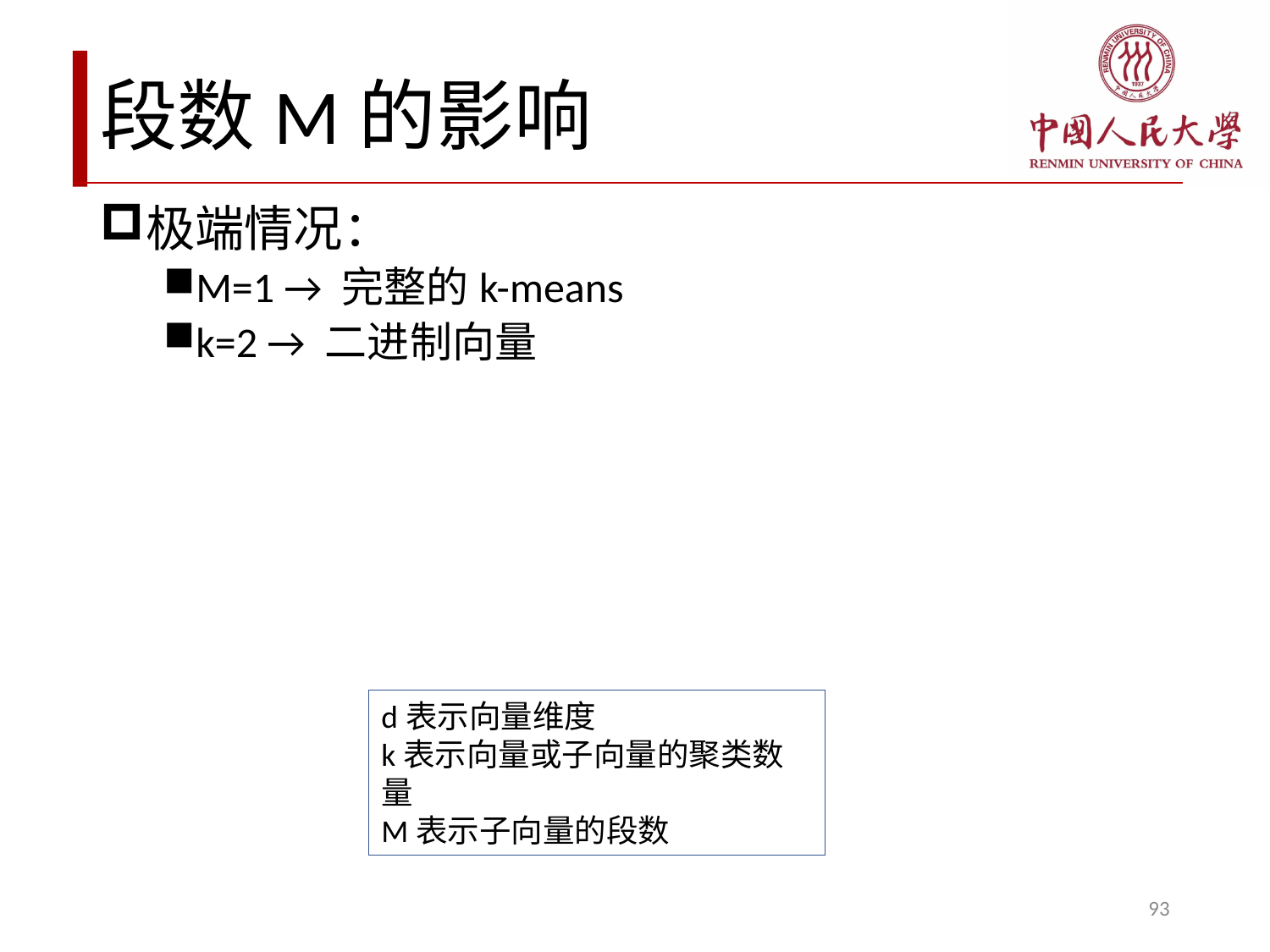

# 段数M的影响
极端情况：
M=1 → 完整的k-means
k=2 → 二进制向量

d表示向量维度
k表示向量或子向量的聚类数量
M表示子向量的段数
93